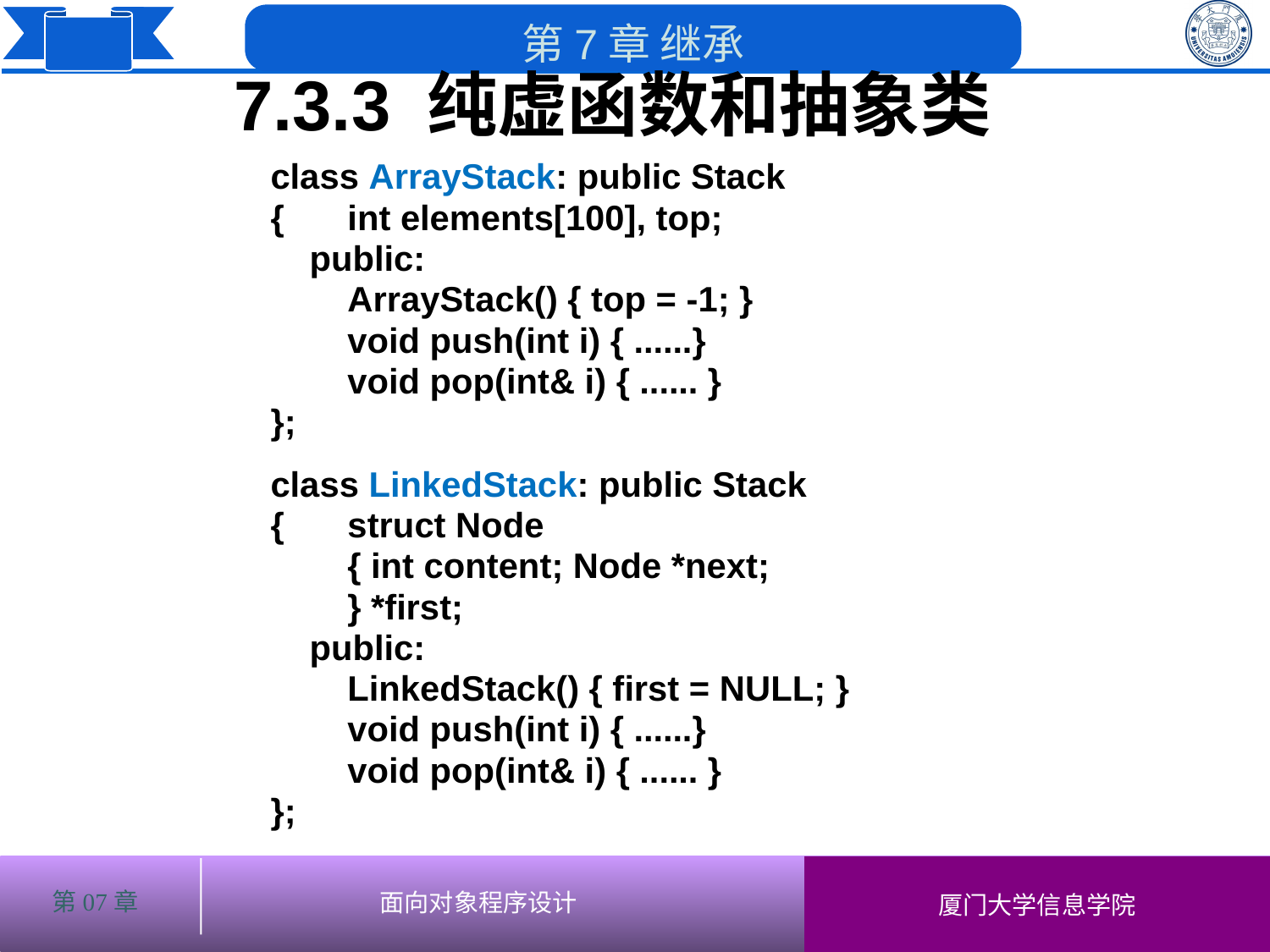

7.3.3 纯虚函数和抽象类
# class ArrayStack: public Stack
{	   int elements[100], top;
    public:
   	   ArrayStack() { top = -1; }
	   void push(int i) { ......}
	   void pop(int& i) { ...... }
};
class LinkedStack: public Stack
{	   struct Node
	   { int content; Node *next;
	   } *first;
    public:
	   LinkedStack() { first = NULL; }
	   void push(int i) { ......}
	   void pop(int& i) { ...... }
};
17